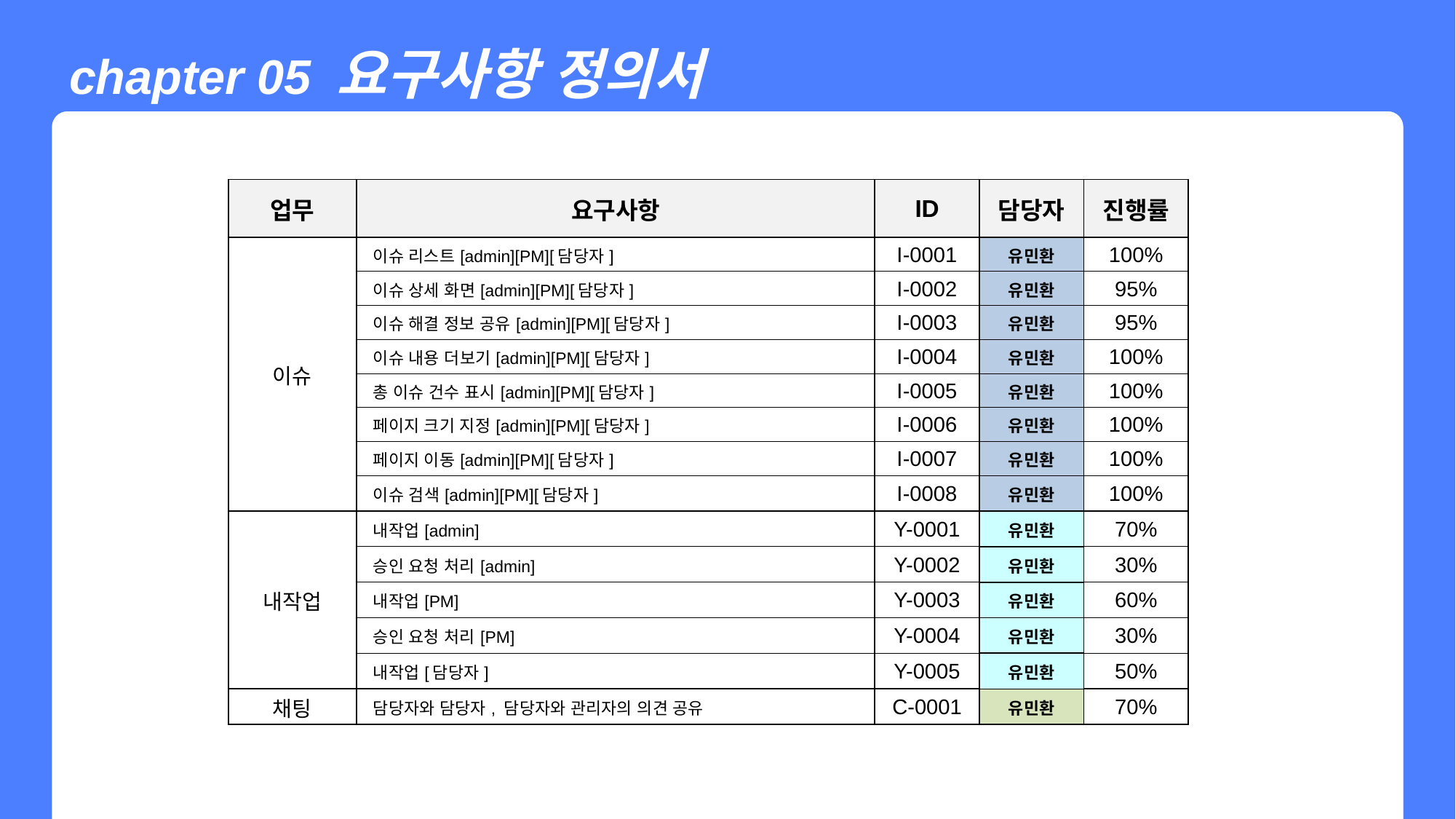

chapter 05 요구사항 정의서
| 업무 | 요구사항 | ID | 담당자 | 진행률 |
| --- | --- | --- | --- | --- |
| 이슈 | 이슈 리스트[admin][PM][담당자] | I-0001 | 유민환 | 100% |
|  | 이슈 상세 화면[admin][PM][담당자] | I-0002 | 유민환 | 95% |
|  | 이슈 해결 정보 공유[admin][PM][담당자] | I-0003 | 유민환 | 95% |
|  | 이슈 내용 더보기[admin][PM][담당자] | I-0004 | 유민환 | 100% |
|  | 총 이슈 건수 표시[admin][PM][담당자] | I-0005 | 유민환 | 100% |
|  | 페이지 크기 지정[admin][PM][담당자] | I-0006 | 유민환 | 100% |
|  | 페이지 이동[admin][PM][담당자] | I-0007 | 유민환 | 100% |
|  | 이슈 검색[admin][PM][담당자] | I-0008 | 유민환 | 100% |
| 내작업 | 내작업[admin] | Y-0001 | 유민환 | 70% |
|  | 승인 요청 처리[admin] | Y-0002 | 유민환 | 30% |
|  | 내작업[PM] | Y-0003 | 유민환 | 60% |
|  | 승인 요청 처리[PM] | Y-0004 | 유민환 | 30% |
|  | 내작업[담당자] | Y-0005 | 유민환 | 50% |
| 채팅 | 담당자와 담당자, 담당자와 관리자의 의견 공유 | C-0001 | 유민환 | 70% |